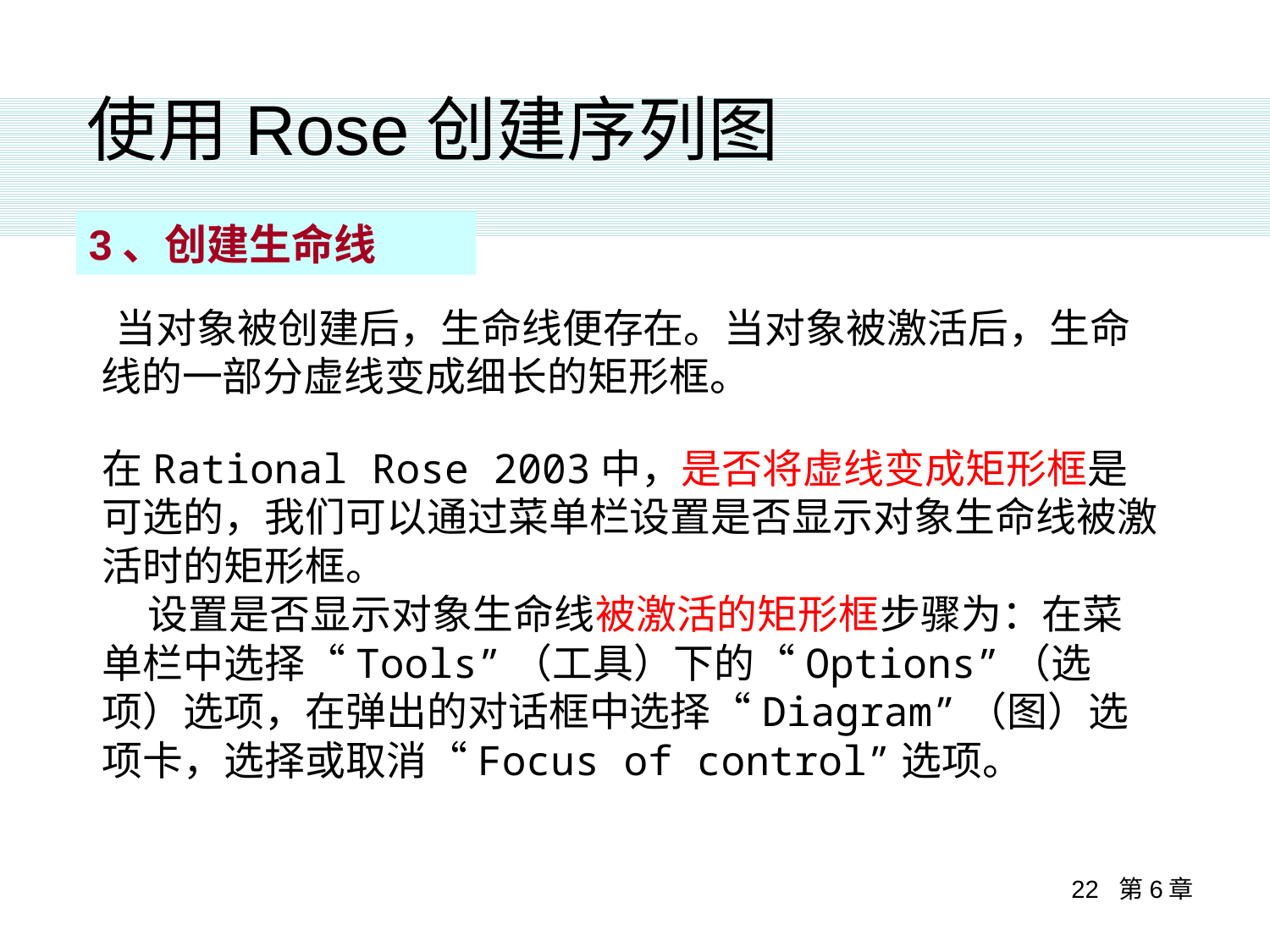

使用Rose创建序列图
3、创建生命线
 当对象被创建后，生命线便存在。当对象被激活后，生命线的一部分虚线变成细长的矩形框。
在Rational Rose 2003中，是否将虚线变成矩形框是可选的，我们可以通过菜单栏设置是否显示对象生命线被激活时的矩形框。
    设置是否显示对象生命线被激活的矩形框步骤为：在菜单栏中选择“Tools”（工具）下的“Options”（选项）选项，在弹出的对话框中选择“Diagram”（图）选项卡，选择或取消“Focus of control”选项。

22  第6章